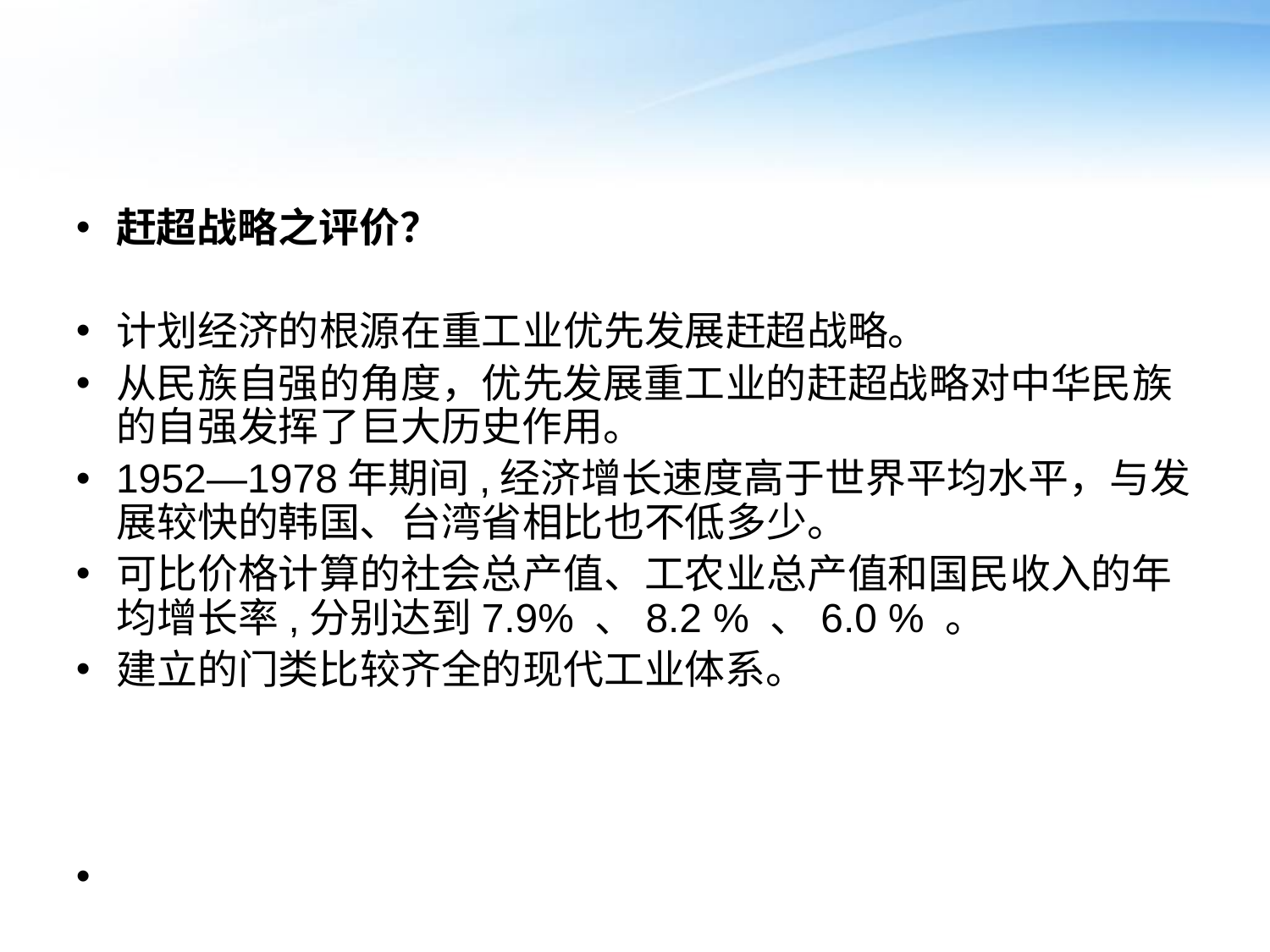

#
赶超战略之评价？

计划经济的根源在重工业优先发展赶超战略。
从民族自强的角度，优先发展重工业的赶超战略对中华民族的自强发挥了巨大历史作用。
1952—1978年期间,经济增长速度高于世界平均水平，与发展较快的韩国、台湾省相比也不低多少。
可比价格计算的社会总产值、工农业总产值和国民收入的年均增长率,分别达到7.9% 、8.2 % 、6.0 % 。
建立的门类比较齐全的现代工业体系。